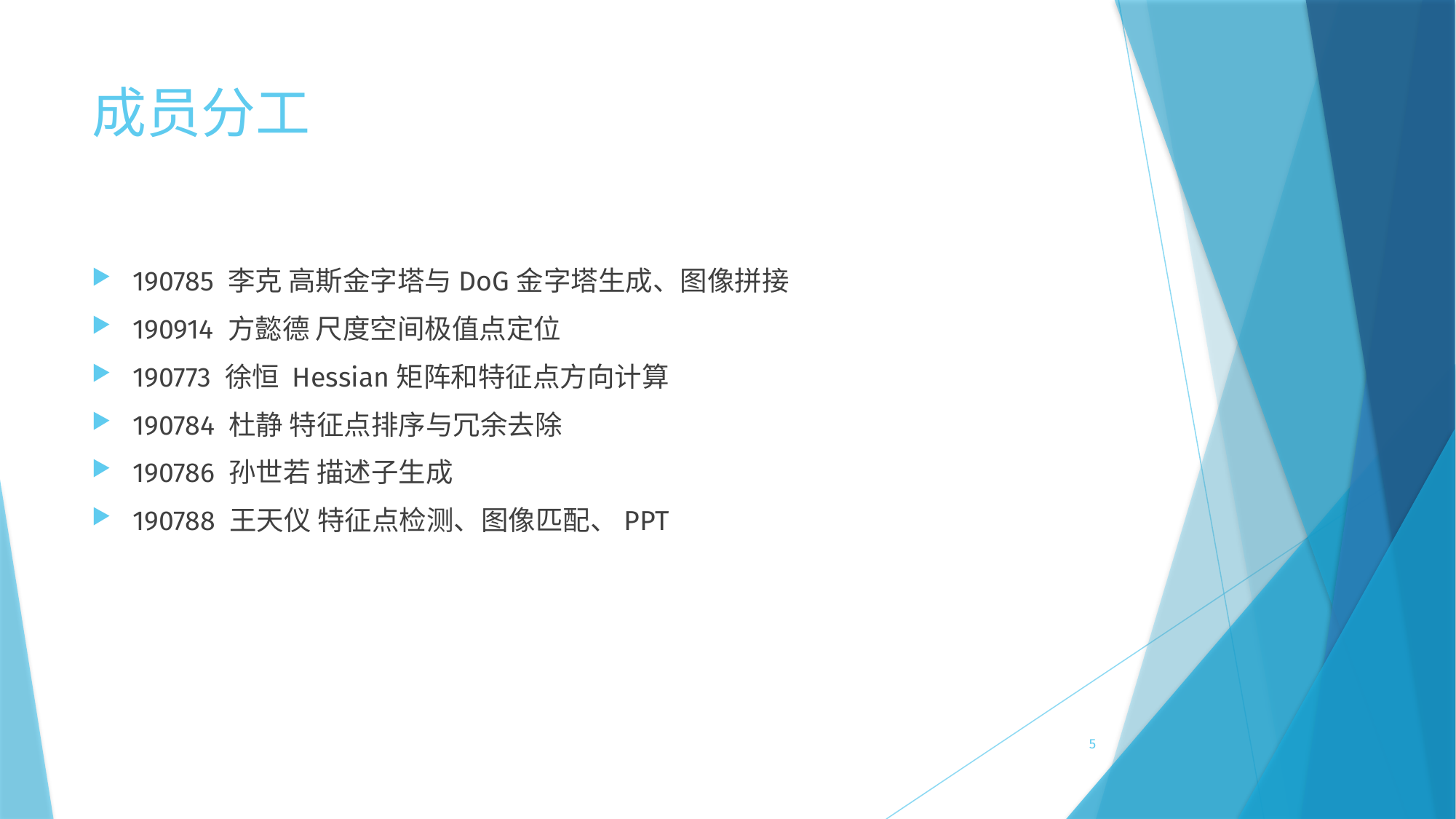

# 成员分工
190785 李克 高斯金字塔与DoG金字塔生成、图像拼接
190914 方懿德 尺度空间极值点定位
190773 徐恒 Hessian矩阵和特征点方向计算
190784 杜静 特征点排序与冗余去除
190786 孙世若 描述子生成
190788 王天仪 特征点检测、图像匹配、PPT
5